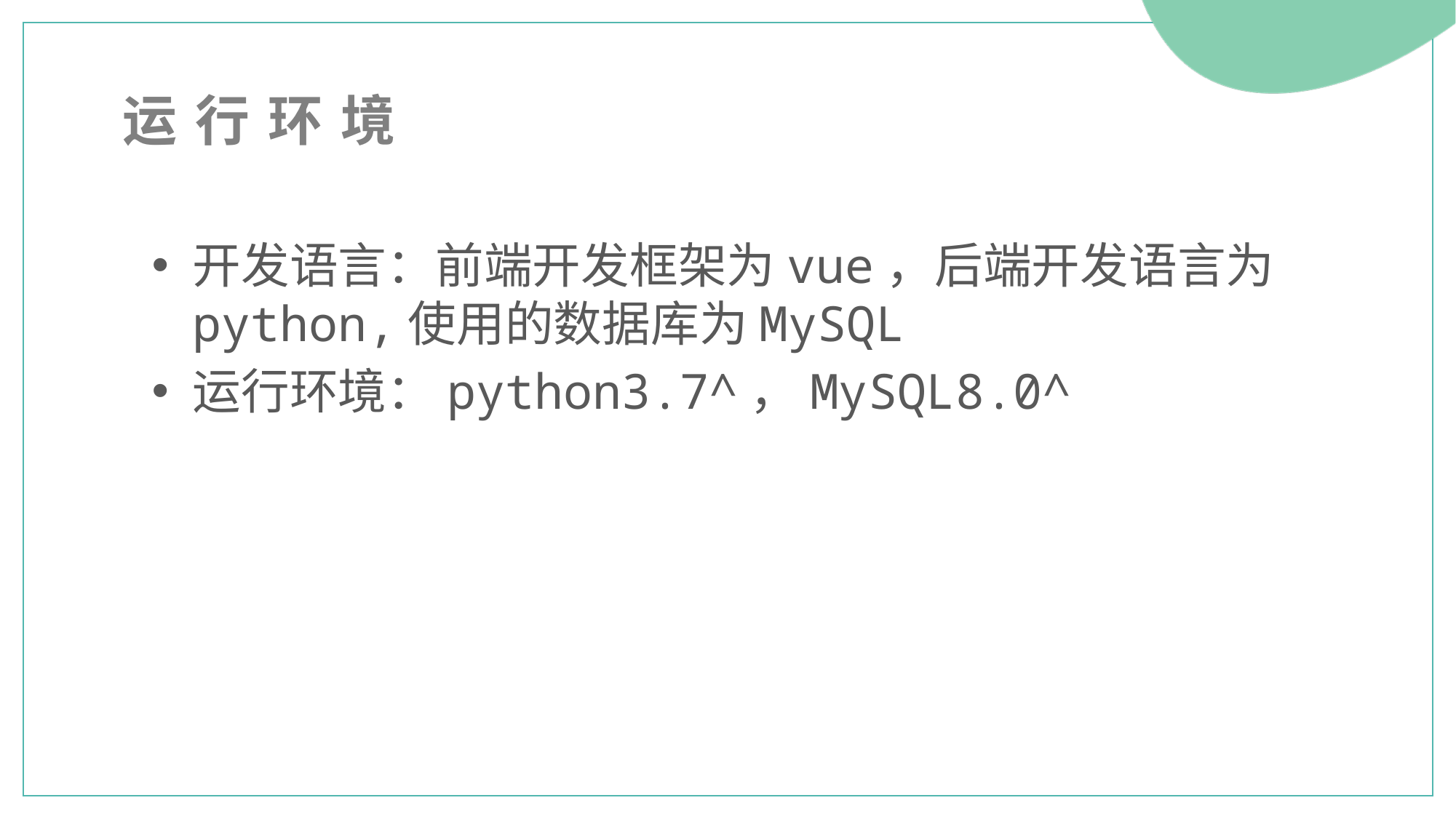

运行环境
开发语言：前端开发框架为vue，后端开发语言为python,使用的数据库为MySQL
运行环境：python3.7^，MySQL8.0^